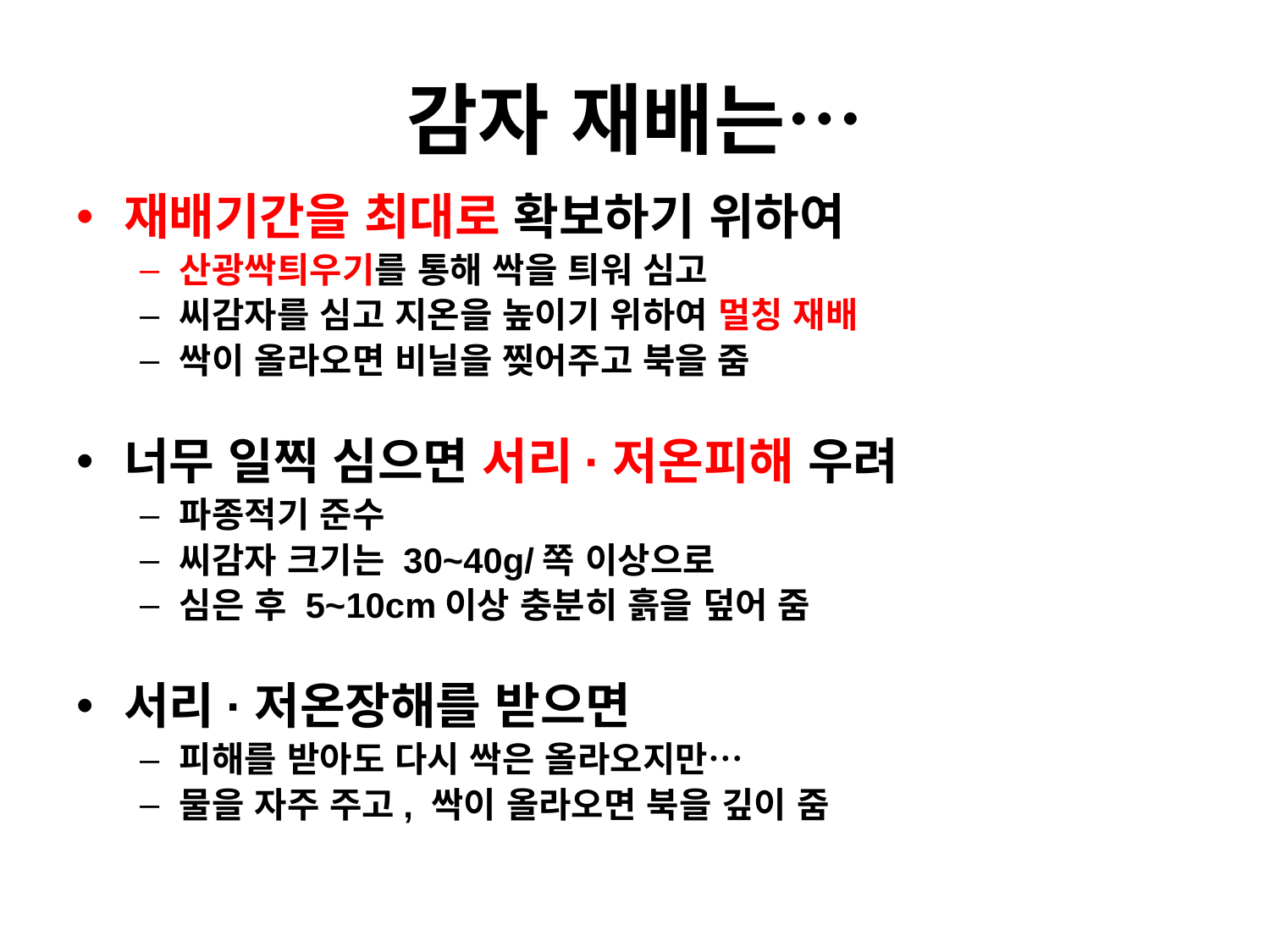

# 감자 재배는…
재배기간을 최대로 확보하기 위하여
산광싹틔우기를 통해 싹을 틔워 심고
씨감자를 심고 지온을 높이기 위하여 멀칭 재배
싹이 올라오면 비닐을 찢어주고 북을 줌

너무 일찍 심으면 서리·저온피해 우려
파종적기 준수
씨감자 크기는 30~40g/쪽 이상으로
심은 후 5~10cm이상 충분히 흙을 덮어 줌

서리·저온장해를 받으면
피해를 받아도 다시 싹은 올라오지만…
물을 자주 주고, 싹이 올라오면 북을 깊이 줌